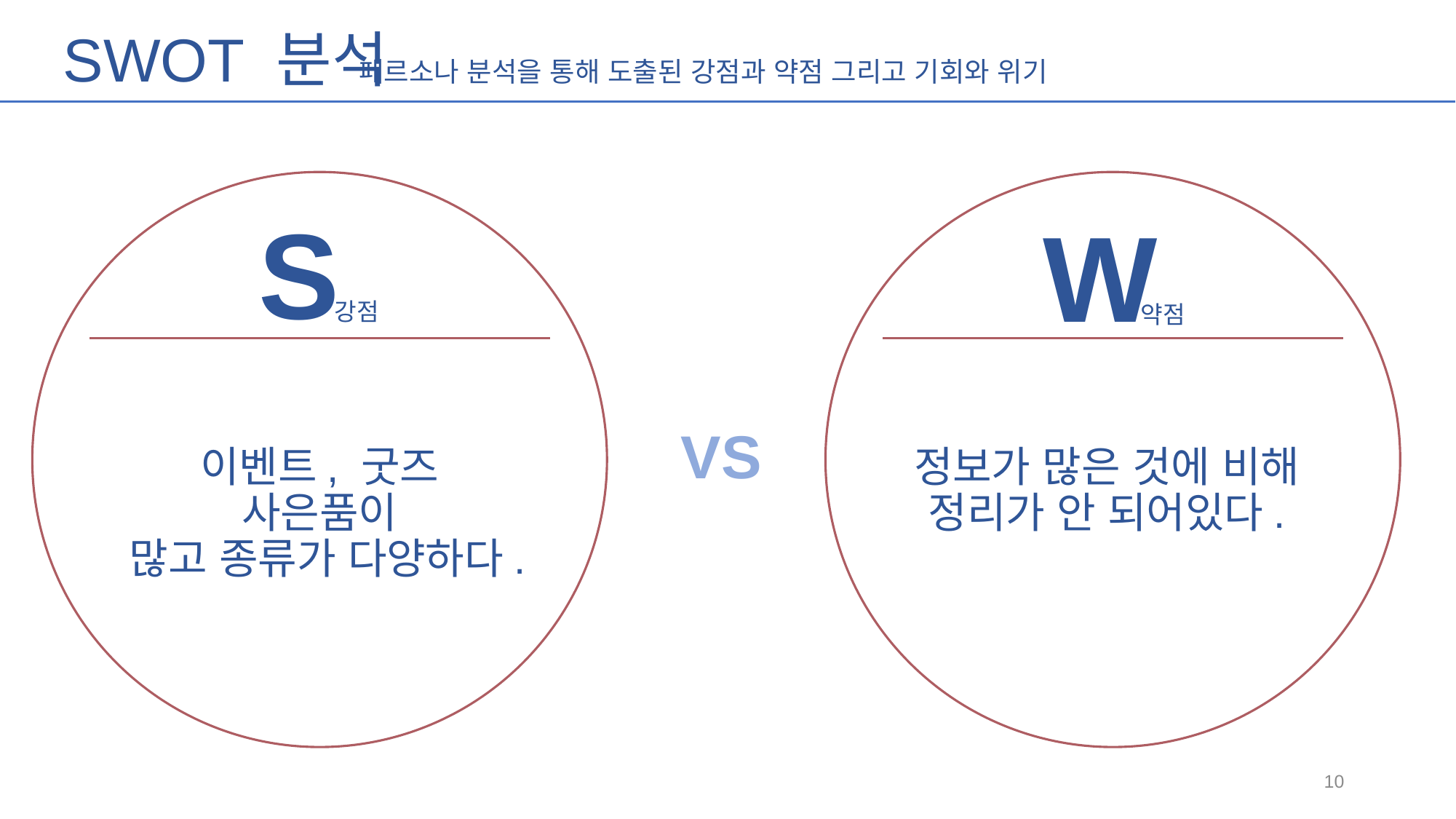

SWOT 분석
페르소나 분석을 통해 도출된 강점과 약점 그리고 기회와 위기

S
W
약점
강점
VS
이벤트, 굿즈 사은품이
많고 종류가 다양하다.
정보가 많은 것에 비해
정리가 안 되어있다.
10